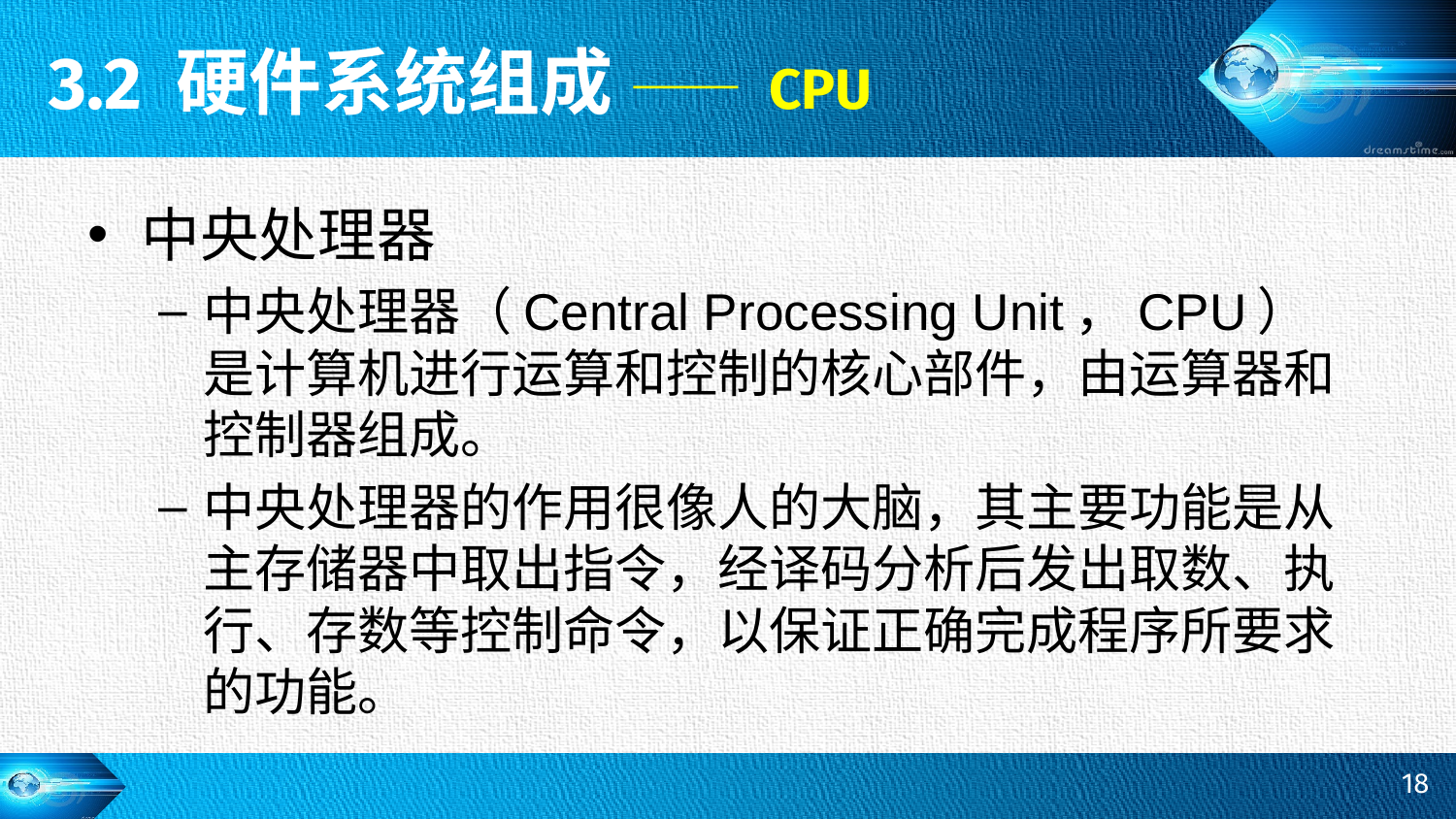

3.2 硬件系统组成 —— CPU
中央处理器
中央处理器（Central Processing Unit，CPU）是计算机进行运算和控制的核心部件，由运算器和控制器组成。
中央处理器的作用很像人的大脑，其主要功能是从主存储器中取出指令，经译码分析后发出取数、执行、存数等控制命令，以保证正确完成程序所要求的功能。
18